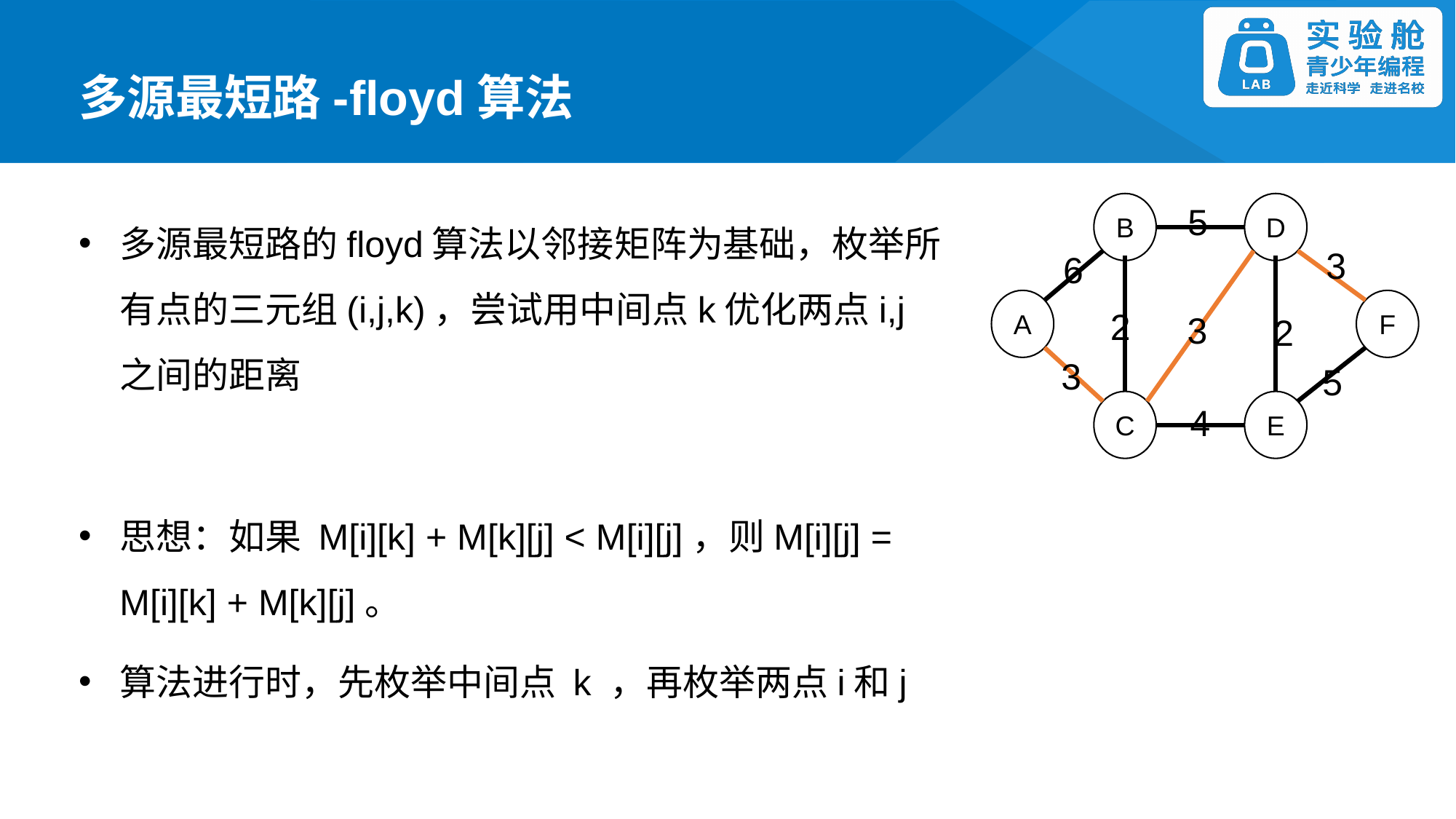

多源最短路-floyd算法
5
多源最短路的floyd算法以邻接矩阵为基础，枚举所有点的三元组(i,j,k)，尝试用中间点k优化两点i,j之间的距离

思想：如果 M[i][k] + M[k][j] < M[i][j]，则M[i][j] = M[i][k] + M[k][j]。
算法进行时，先枚举中间点 k ，再枚举两点i和j
B
D
3
6
A
F
2
3
2
3
5
C
E
4